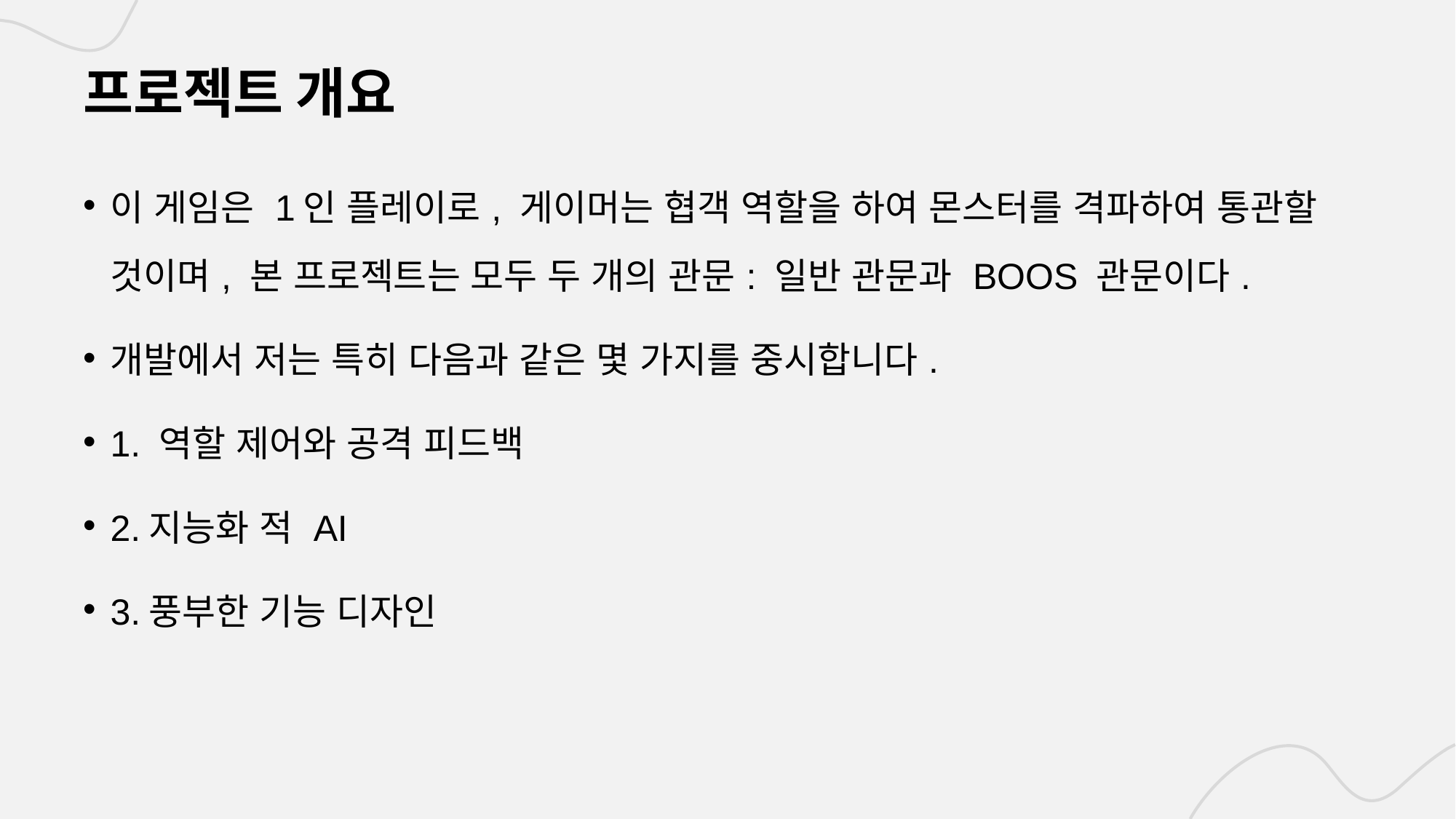

# 프로젝트 개요
이 게임은 1인 플레이로, 게이머는 협객 역할을 하여 몬스터를 격파하여 통관할 것이며, 본 프로젝트는 모두 두 개의 관문: 일반 관문과 BOOS 관문이다.
개발에서 저는 특히 다음과 같은 몇 가지를 중시합니다.
1. 역할 제어와 공격 피드백
2.지능화 적 AI
3.풍부한 기능 디자인